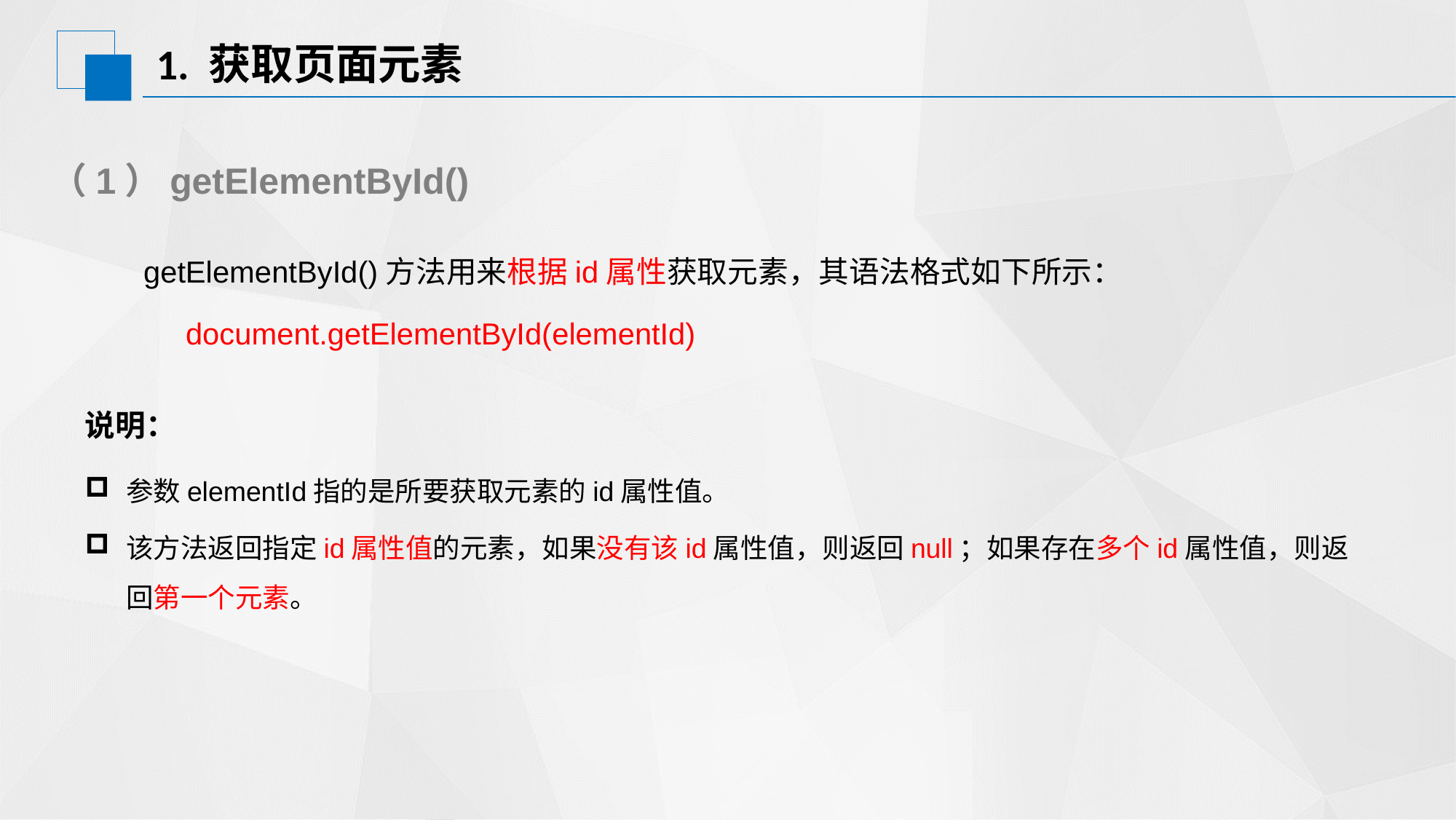

# 1. 获取页面元素
（1）getElementById()
        getElementById()方法用来根据id属性获取元素，其语法格式如下所示：
	document.getElementById(elementId)
说明：
参数elementId指的是所要获取元素的id属性值。
该方法返回指定id属性值的元素，如果没有该id属性值，则返回null；如果存在多个id属性值，则返回第一个元素。